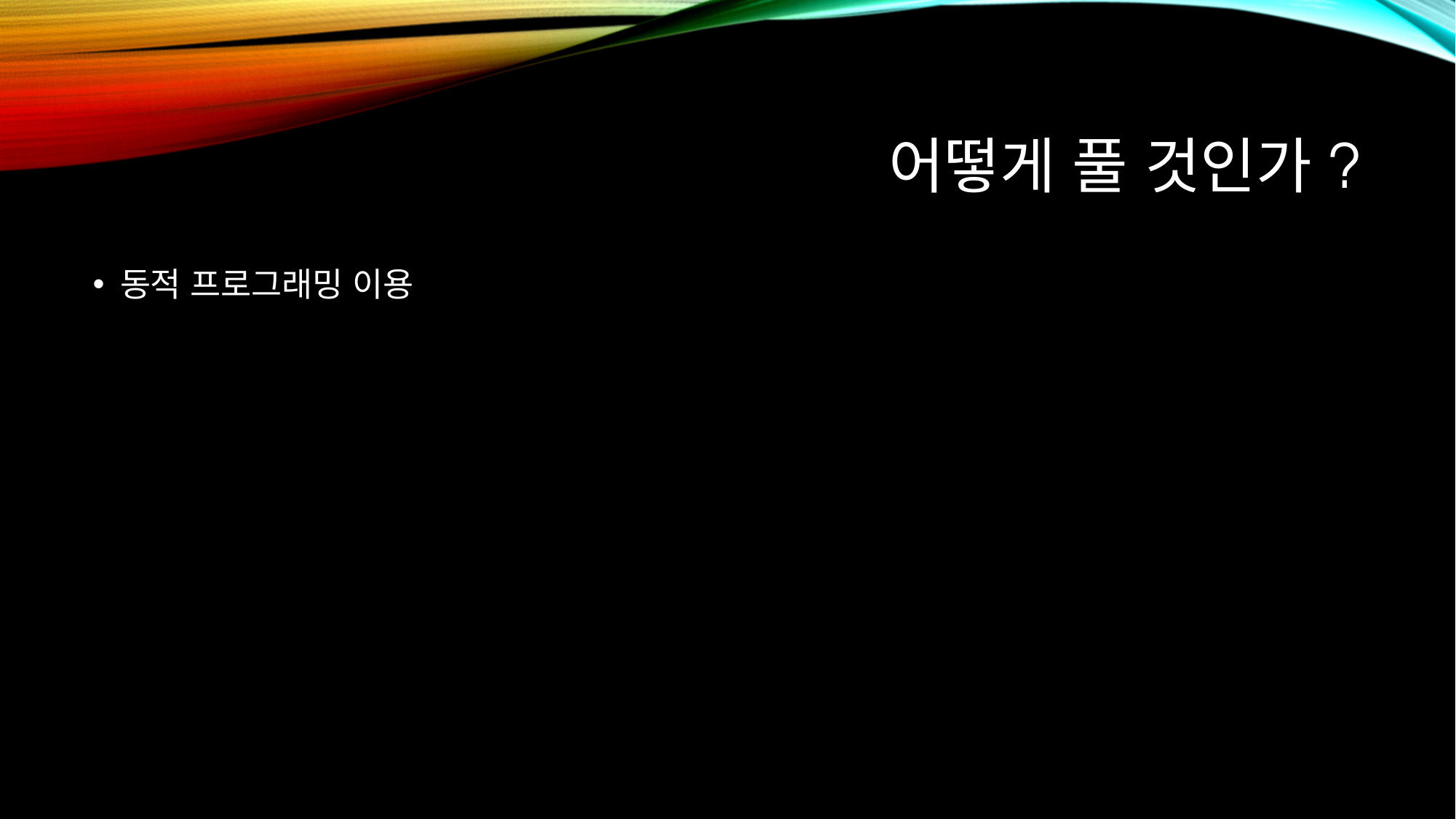

# 어떻게 풀 것인가?
동적 프로그래밍 이용